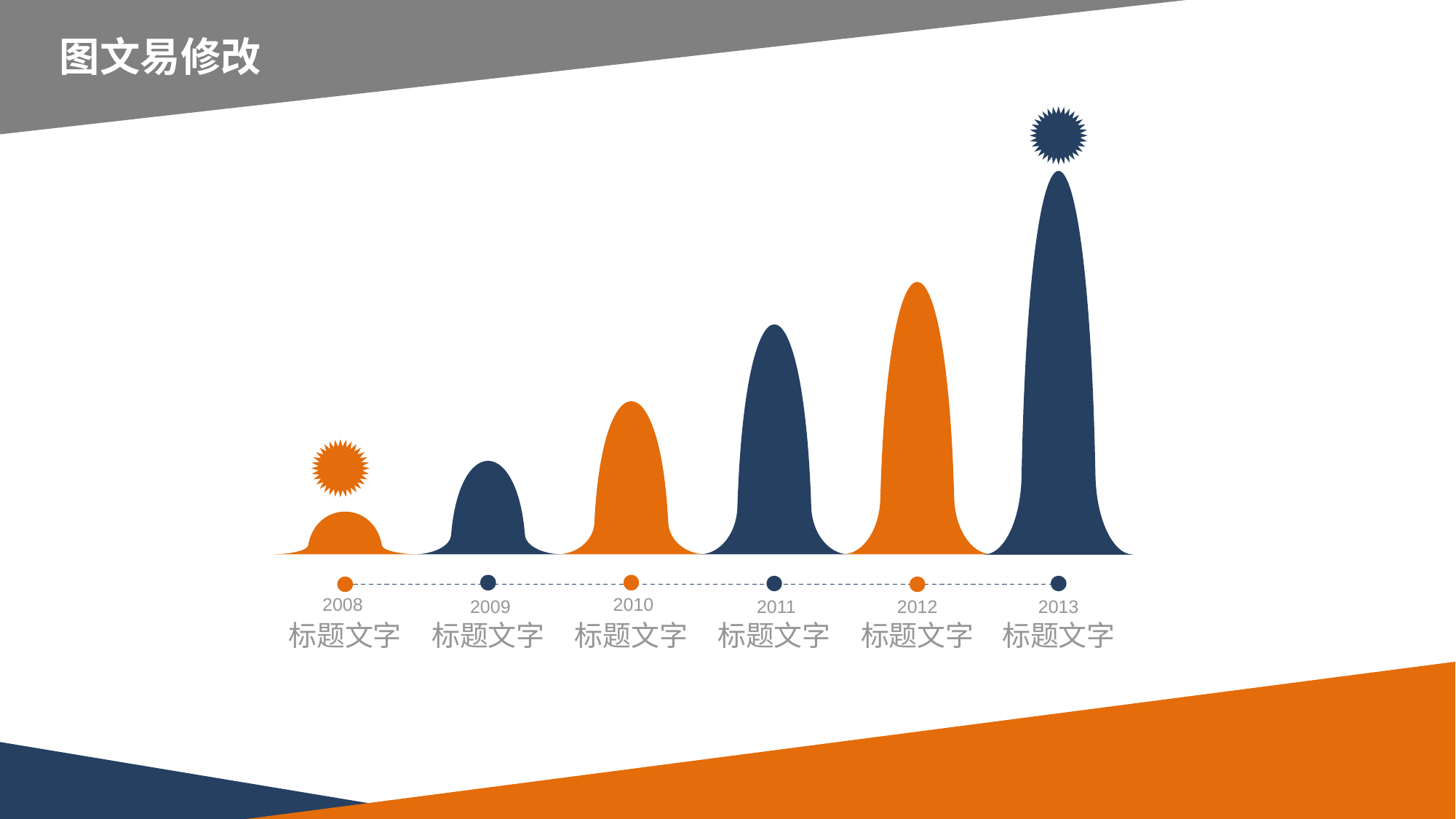

延时符
图文易修改

2013
标题文字

2012
标题文字

2011
标题文字

2010
标题文字

2008
标题文字

2009
标题文字